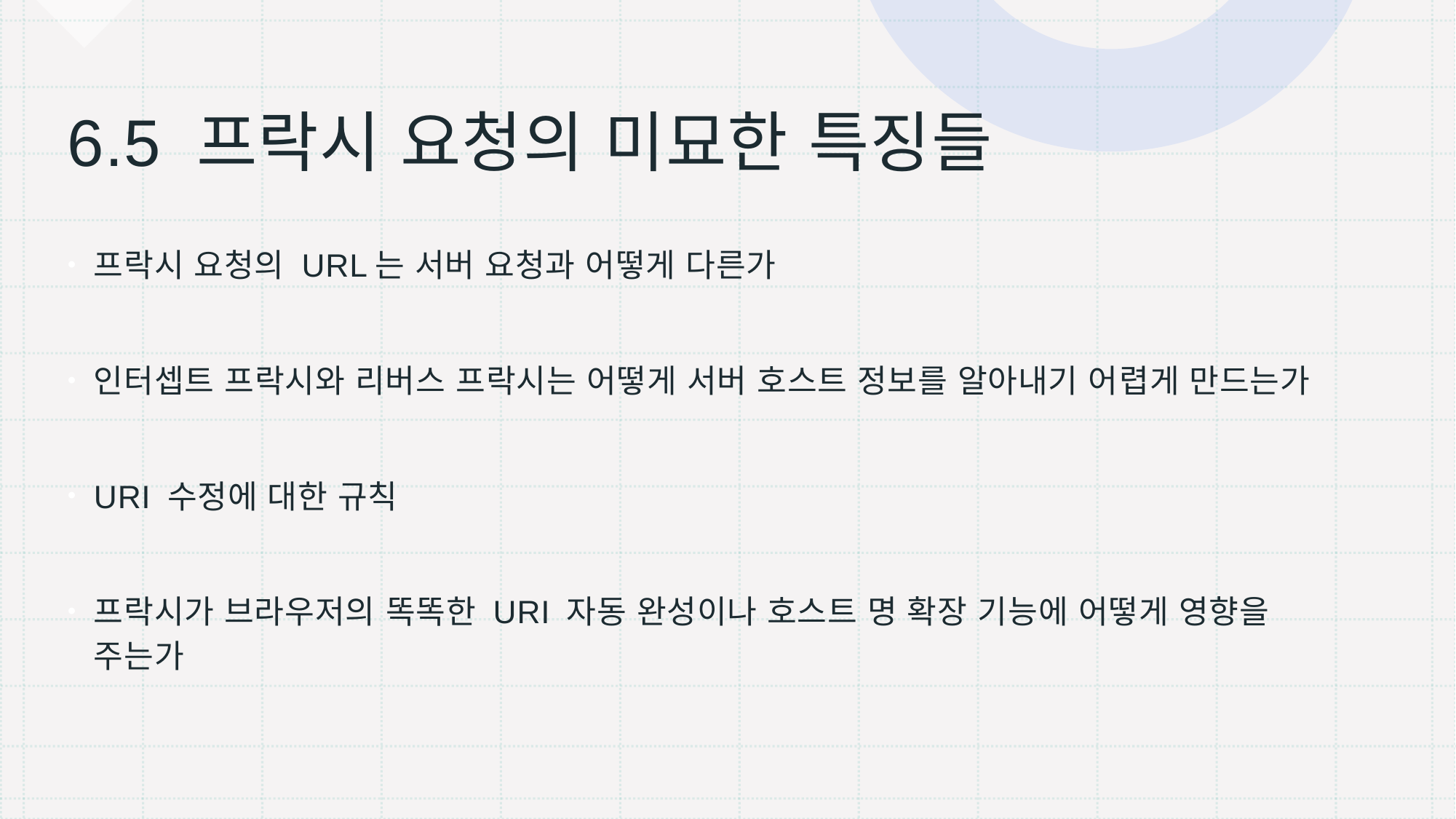

# 6.5 프락시 요청의 미묘한 특징들
프락시 요청의 URL는 서버 요청과 어떻게 다른가

인터셉트 프락시와 리버스 프락시는 어떻게 서버 호스트 정보를 알아내기 어렵게 만드는가

URI 수정에 대한 규칙

프락시가 브라우저의 똑똑한 URI 자동 완성이나 호스트 명 확장 기능에 어떻게 영향을 주는가